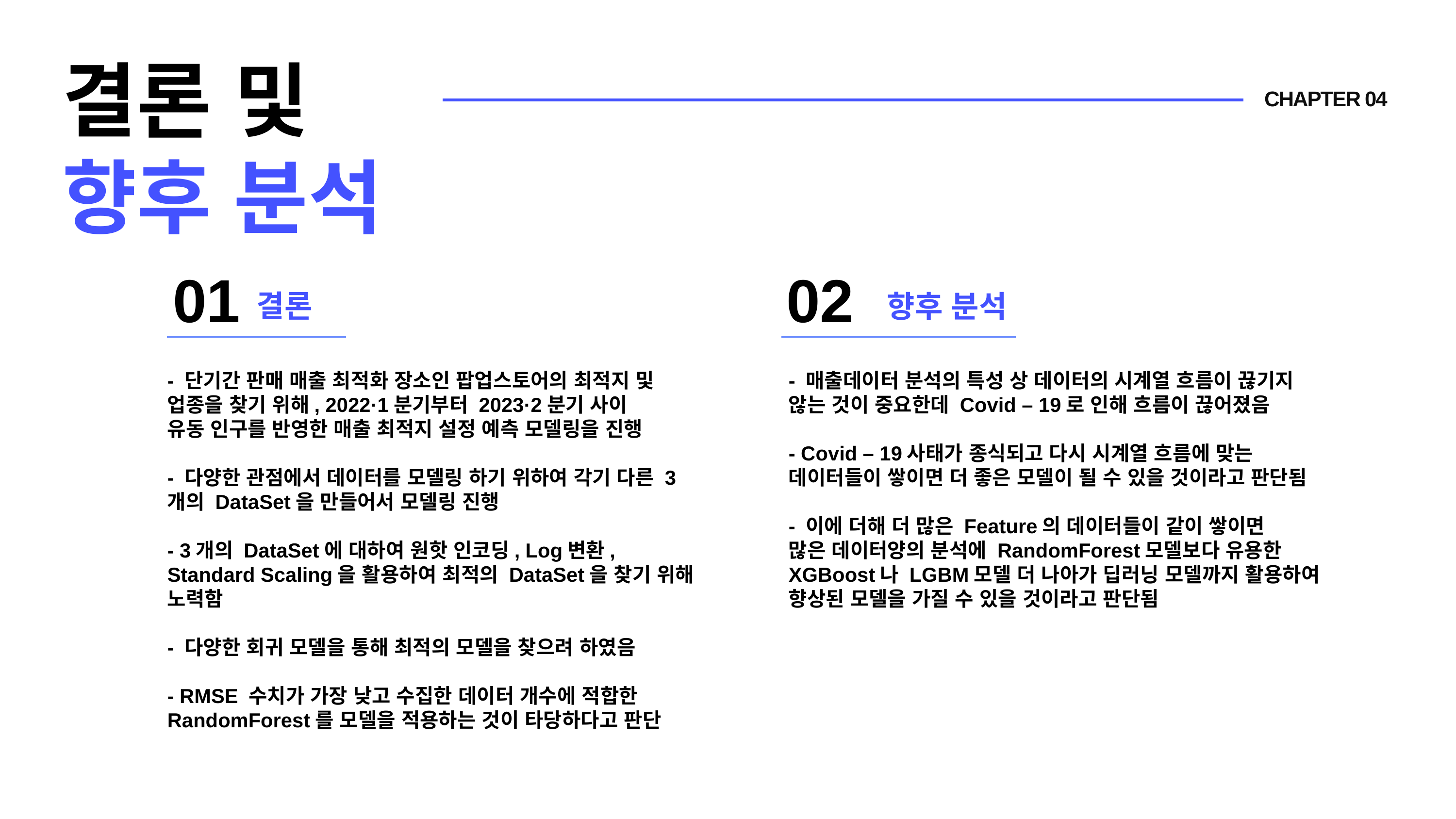

결론 및
향후 분석
CHAPTER 04
01
02
결론
향후 분석
- 단기간 판매 매출 최적화 장소인 팝업스토어의 최적지 및 업종을 찾기 위해, 2022·1분기부터 2023·2분기 사이
유동 인구를 반영한 매출 최적지 설정 예측 모델링을 진행

- 다양한 관점에서 데이터를 모델링 하기 위하여 각기 다른 3개의 DataSet을 만들어서 모델링 진행

- 3개의 DataSet에 대하여 원핫 인코딩, Log변환, Standard Scaling을 활용하여 최적의 DataSet을 찾기 위해 노력함

- 다양한 회귀 모델을 통해 최적의 모델을 찾으려 하였음

- RMSE 수치가 가장 낮고 수집한 데이터 개수에 적합한 RandomForest를 모델을 적용하는 것이 타당하다고 판단
- 매출데이터 분석의 특성 상 데이터의 시계열 흐름이 끊기지 않는 것이 중요한데 Covid – 19로 인해 흐름이 끊어졌음

- Covid – 19사태가 종식되고 다시 시계열 흐름에 맞는 데이터들이 쌓이면 더 좋은 모델이 될 수 있을 것이라고 판단됨

- 이에 더해 더 많은 Feature의 데이터들이 같이 쌓이면
많은 데이터양의 분석에 RandomForest모델보다 유용한 XGBoost나 LGBM모델 더 나아가 딥러닝 모델까지 활용하여 향상된 모델을 가질 수 있을 것이라고 판단됨